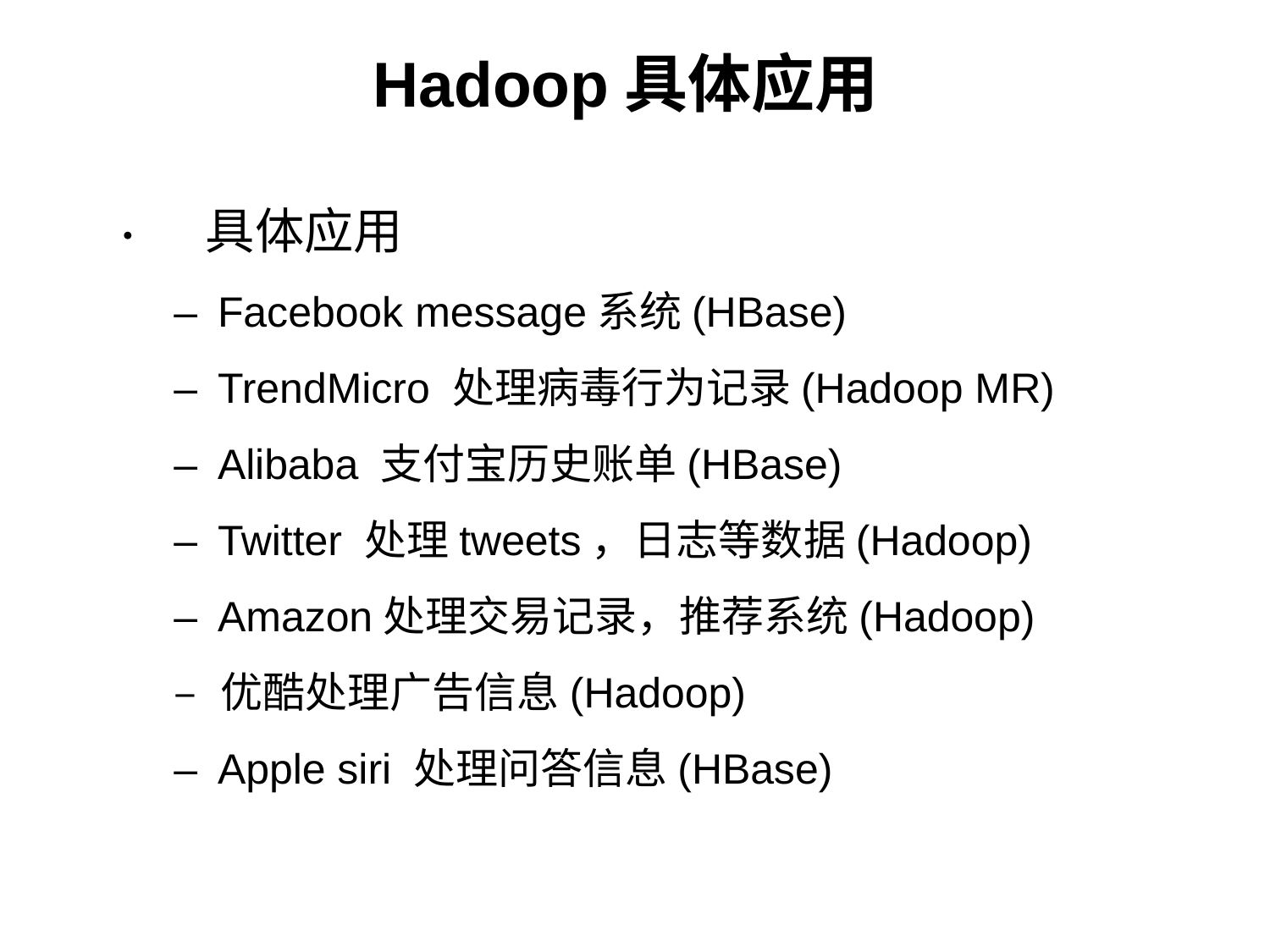

Hadoop具体应用
•     具体应用
	–  Facebook message系统(HBase)
	–  TrendMicro 处理病毒行为记录(Hadoop MR)
	–  Alibaba 支付宝历史账单(HBase)
	–  Twitter 处理tweets，日志等数据(Hadoop)
	–  Amazon处理交易记录，推荐系统(Hadoop)
	–  优酷处理广告信息(Hadoop)
	–  Apple siri 处理问答信息(HBase)